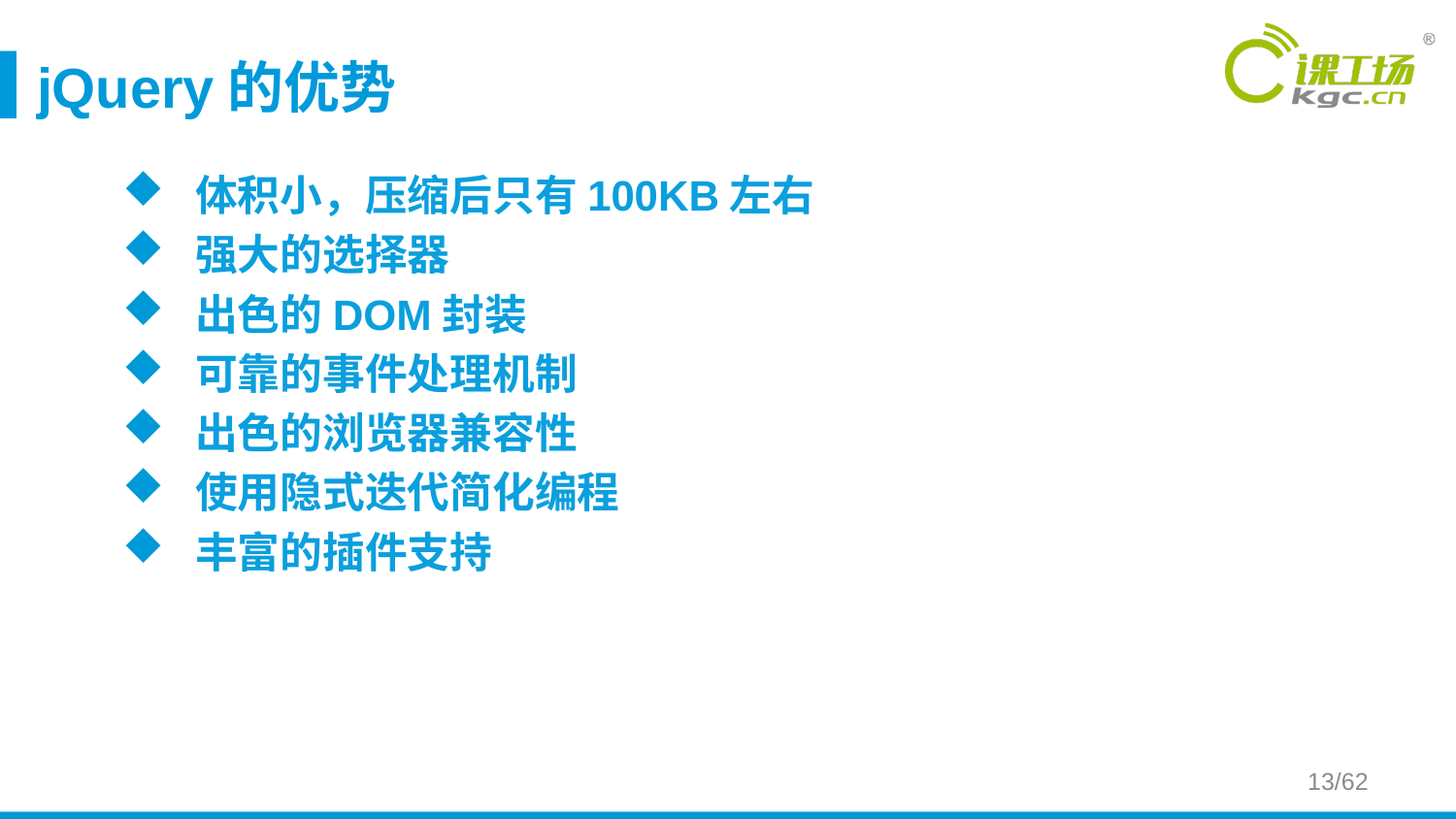

# jQuery的优势
体积小，压缩后只有100KB左右
强大的选择器
出色的DOM封装
可靠的事件处理机制
出色的浏览器兼容性
使用隐式迭代简化编程
丰富的插件支持
13/62